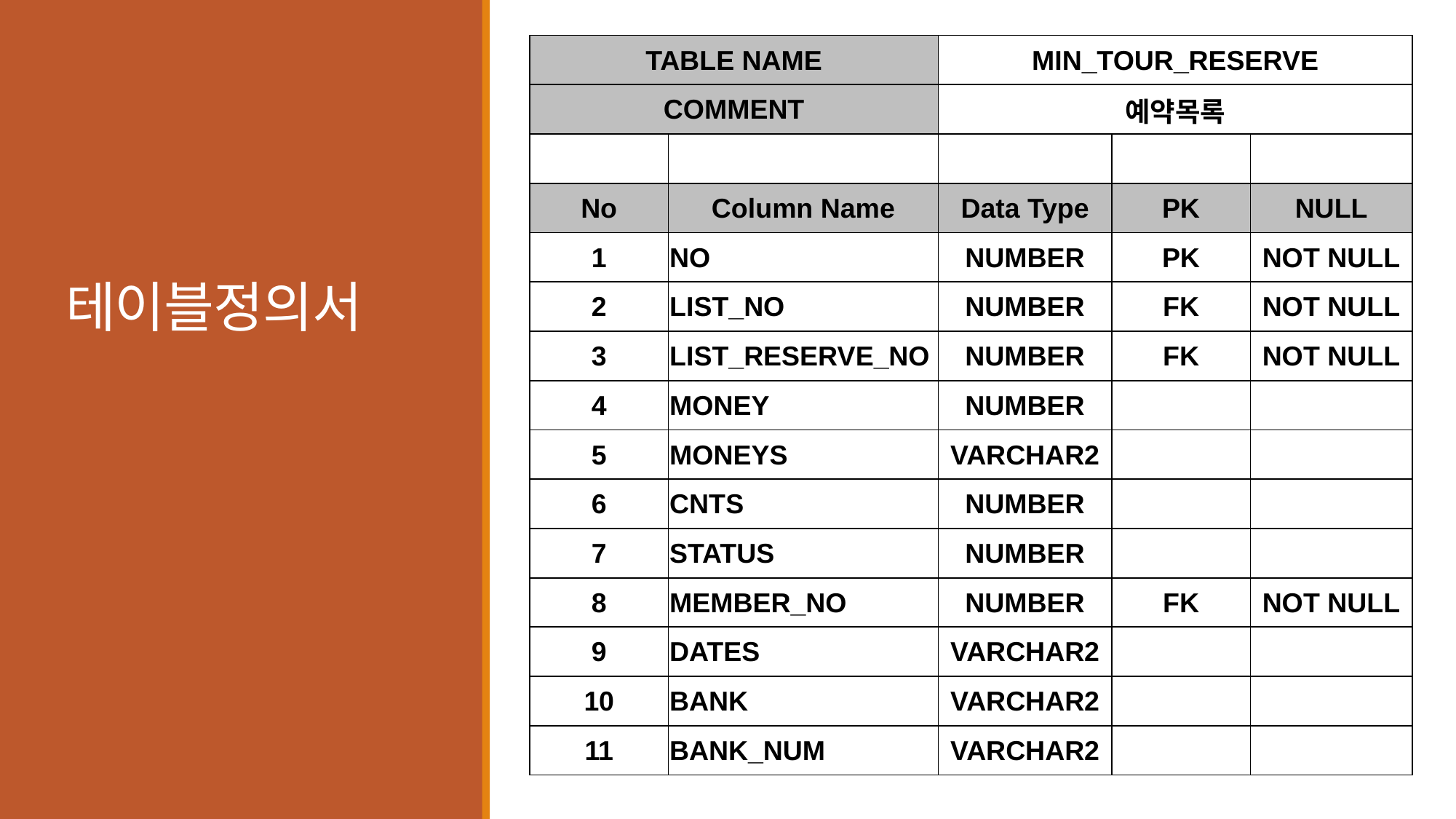

| TABLE NAME |  | MIN\_TOUR\_RESERVE |  |  |
| --- | --- | --- | --- | --- |
| COMMENT |  | 예약목록 |  |  |
|  |  |  |  |  |
| No | Column Name | Data Type | PK | NULL |
| 1 | NO | NUMBER | PK | NOT NULL |
| 2 | LIST\_NO | NUMBER | FK | NOT NULL |
| 3 | LIST\_RESERVE\_NO | NUMBER | FK | NOT NULL |
| 4 | MONEY | NUMBER |  |  |
| 5 | MONEYS | VARCHAR2 |  |  |
| 6 | CNTS | NUMBER |  |  |
| 7 | STATUS | NUMBER |  |  |
| 8 | MEMBER\_NO | NUMBER | FK | NOT NULL |
| 9 | DATES | VARCHAR2 |  |  |
| 10 | BANK | VARCHAR2 |  |  |
| 11 | BANK\_NUM | VARCHAR2 |  |  |
# 테이블정의서